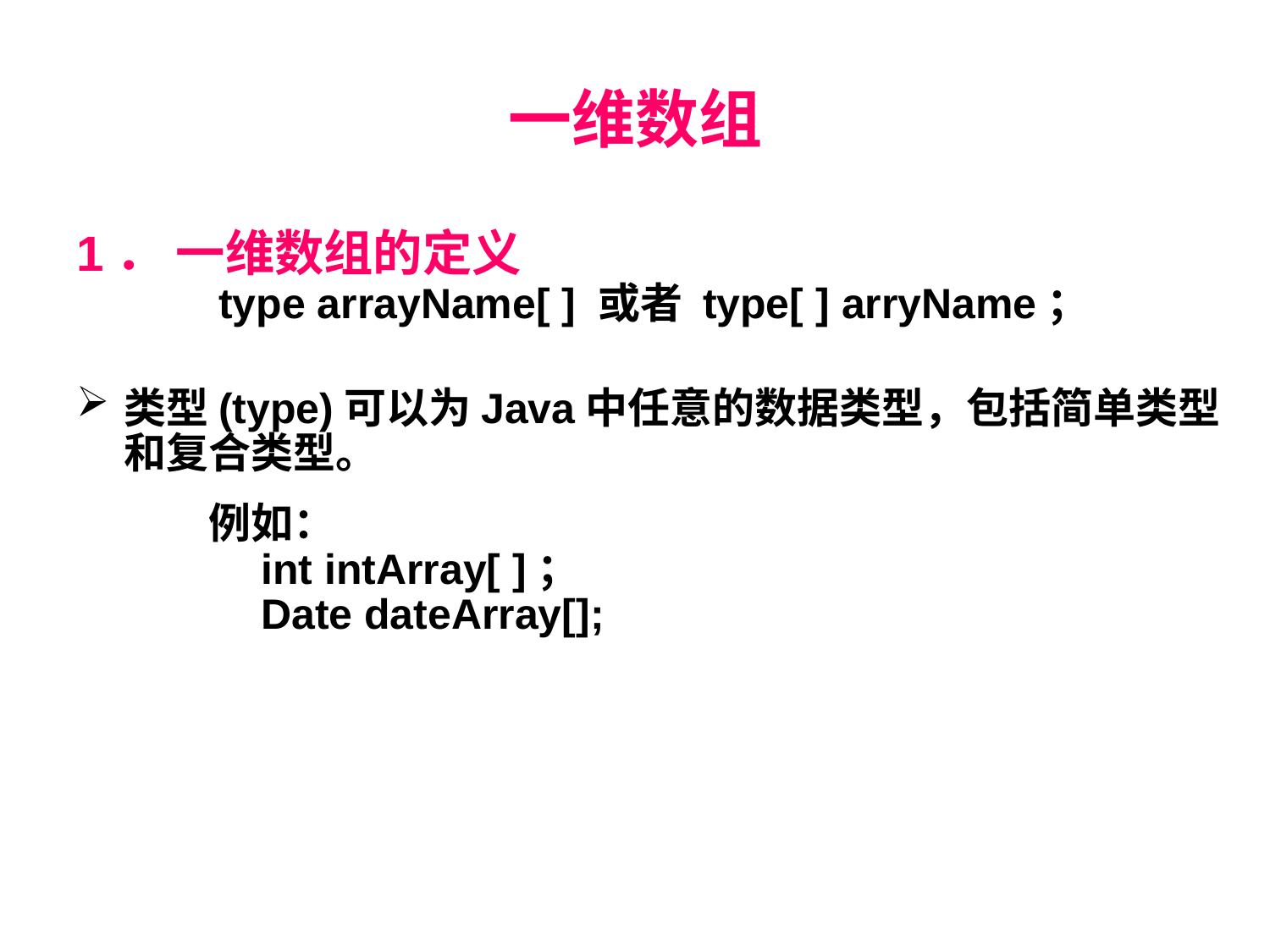

# 一维数组
1． 一维数组的定义
　　type arrayName[ ] 或者 type[ ] arryName；
类型(type)可以为Java中任意的数据类型，包括简单类型和复合类型。
　　例如：
　　　int intArray[ ]；
　　　Date dateArray[];